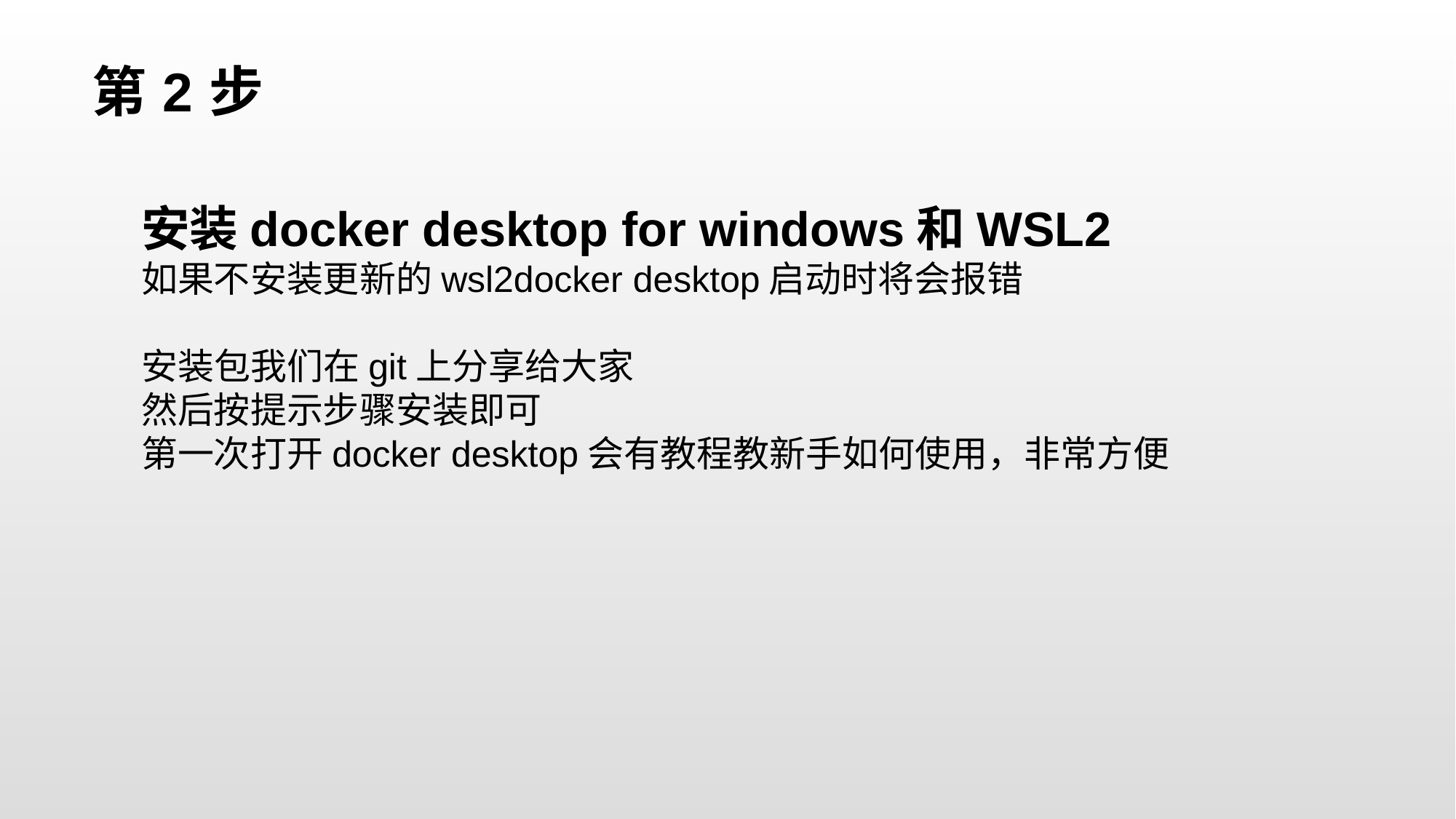

# 第2步
安装docker desktop for windows和WSL2
如果不安装更新的wsl2docker desktop启动时将会报错

安装包我们在git上分享给大家
然后按提示步骤安装即可
第一次打开docker desktop会有教程教新手如何使用，非常方便